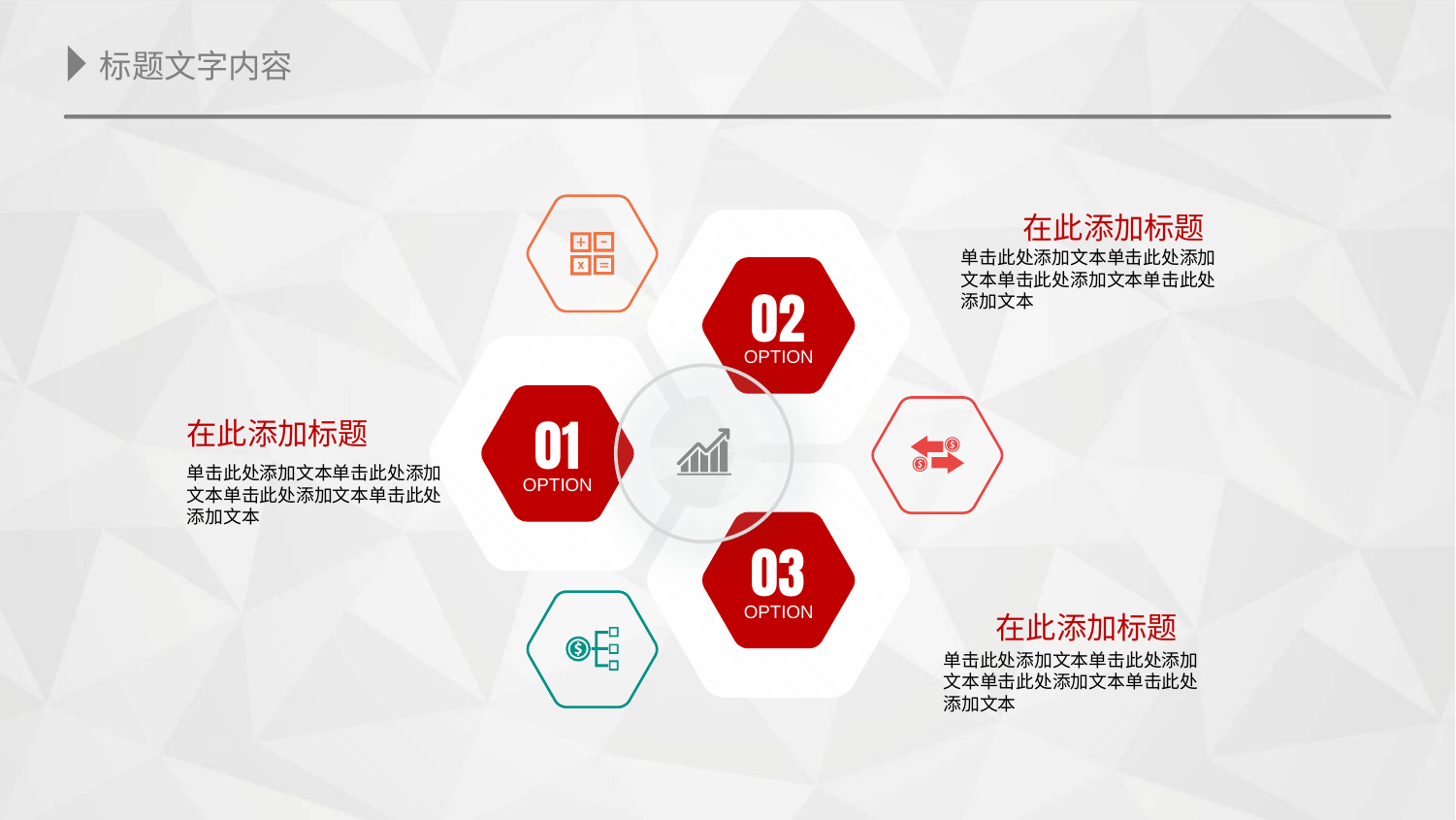

在此添加标题
单击此处添加文本单击此处添加文本单击此处添加文本单击此处添加文本

02
OPTION

01
OPTION

在此添加标题
单击此处添加文本单击此处添加文本单击此处添加文本单击此处添加文本

03
OPTION

在此添加标题
单击此处添加文本单击此处添加文本单击此处添加文本单击此处添加文本